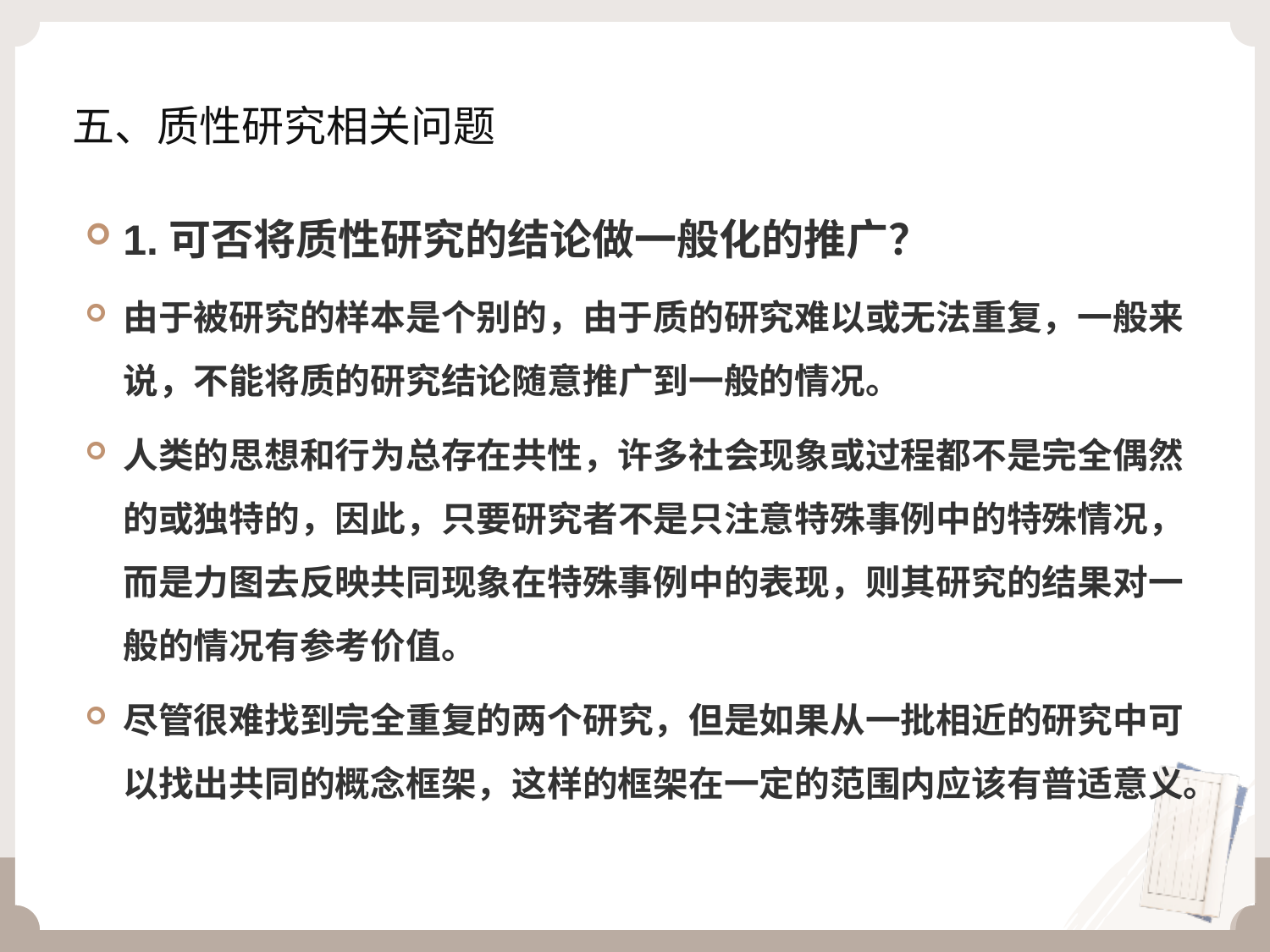

# 五、质性研究相关问题
1.可否将质性研究的结论做一般化的推广？
由于被研究的样本是个别的，由于质的研究难以或无法重复，一般来说，不能将质的研究结论随意推广到一般的情况。
人类的思想和行为总存在共性，许多社会现象或过程都不是完全偶然的或独特的，因此，只要研究者不是只注意特殊事例中的特殊情况，而是力图去反映共同现象在特殊事例中的表现，则其研究的结果对一般的情况有参考价值。
尽管很难找到完全重复的两个研究，但是如果从一批相近的研究中可以找出共同的概念框架，这样的框架在一定的范围内应该有普适意义。